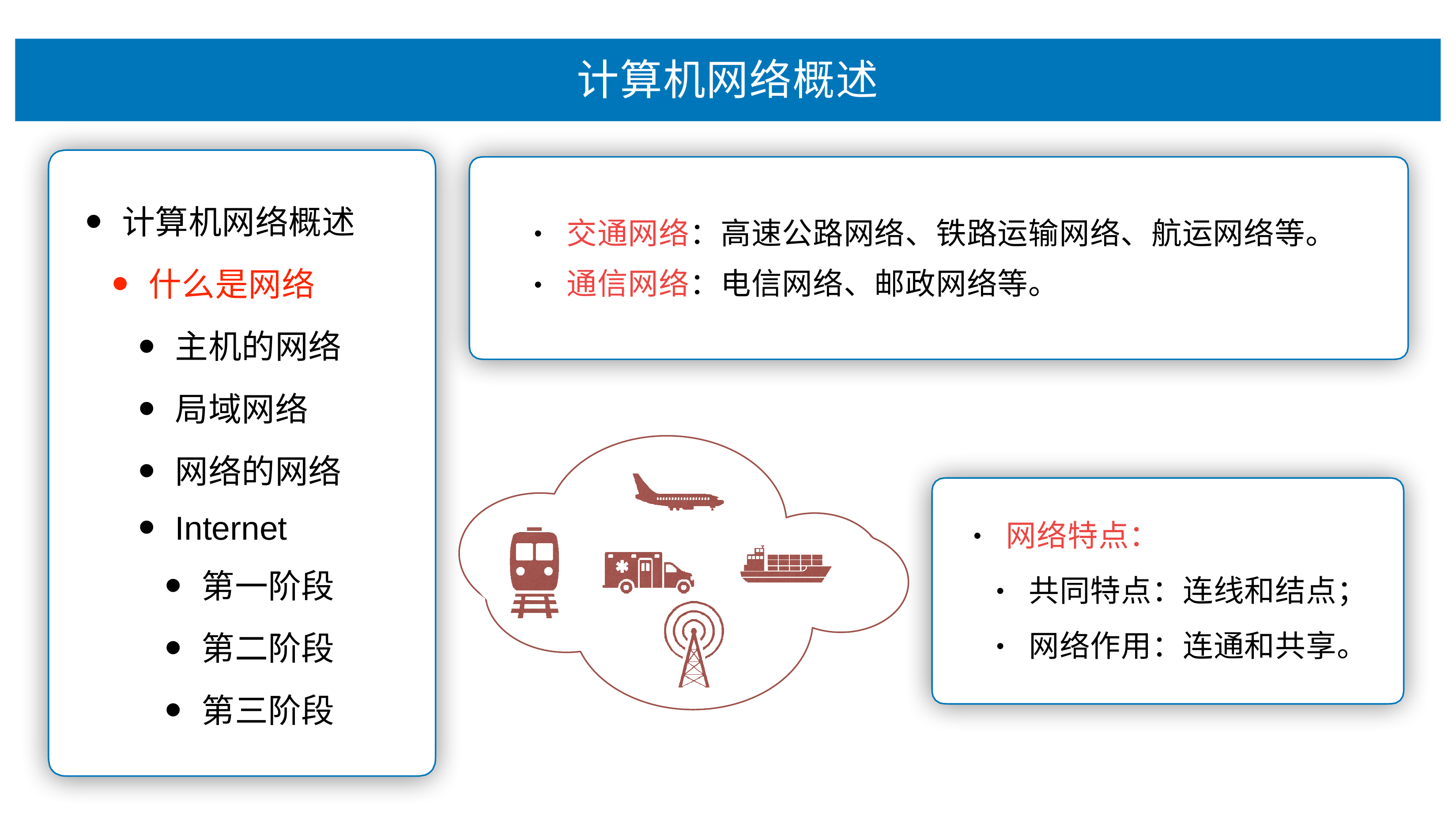

# 计算机⽹络概述

计算机⽹络概述
什么是⽹络
主机的⽹络
局域⽹络
⽹络的⽹络
Internet
第⼀阶段
第⼆阶段
第三阶段
交通⽹络：⾼速公路⽹络、铁路运输⽹络、航运⽹络等。 通信⽹络：电信⽹络、邮政⽹络等。
•
•

⽹络特点：
共同特点：连线和结点；
⽹络作⽤：连通和共享。
•

•

•